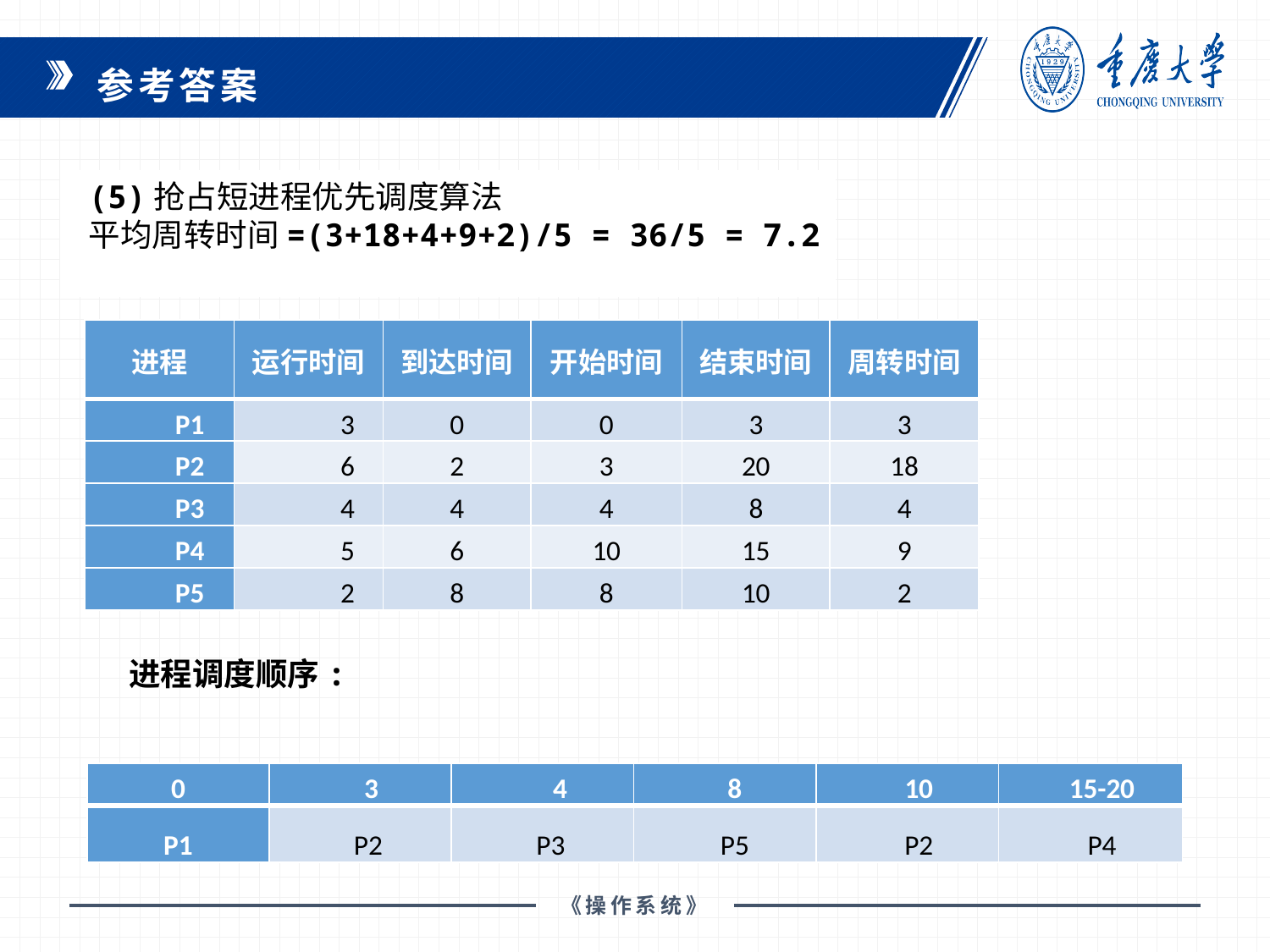

参考答案
(5)抢占短进程优先调度算法
平均周转时间=(3+18+4+9+2)/5 = 36/5 = 7.2

| 进程 | 运行时间 | 到达时间 | 开始时间 | 结束时间 | 周转时间 |
| --- | --- | --- | --- | --- | --- |
| P1 | 3 | 0 | 0 | 3 | 3 |
| P2 | 6 | 2 | 3 | 20 | 18 |
| P3 | 4 | 4 | 4 | 8 | 4 |
| P4 | 5 | 6 | 10 | 15 | 9 |
| P5 | 2 | 8 | 8 | 10 | 2 |
进程调度顺序:
| 0 | 3 | 4 | 8 | 10 | 15-20 |
| --- | --- | --- | --- | --- | --- |
| P1 | P2 | P3 | P5 | P2 | P4 |